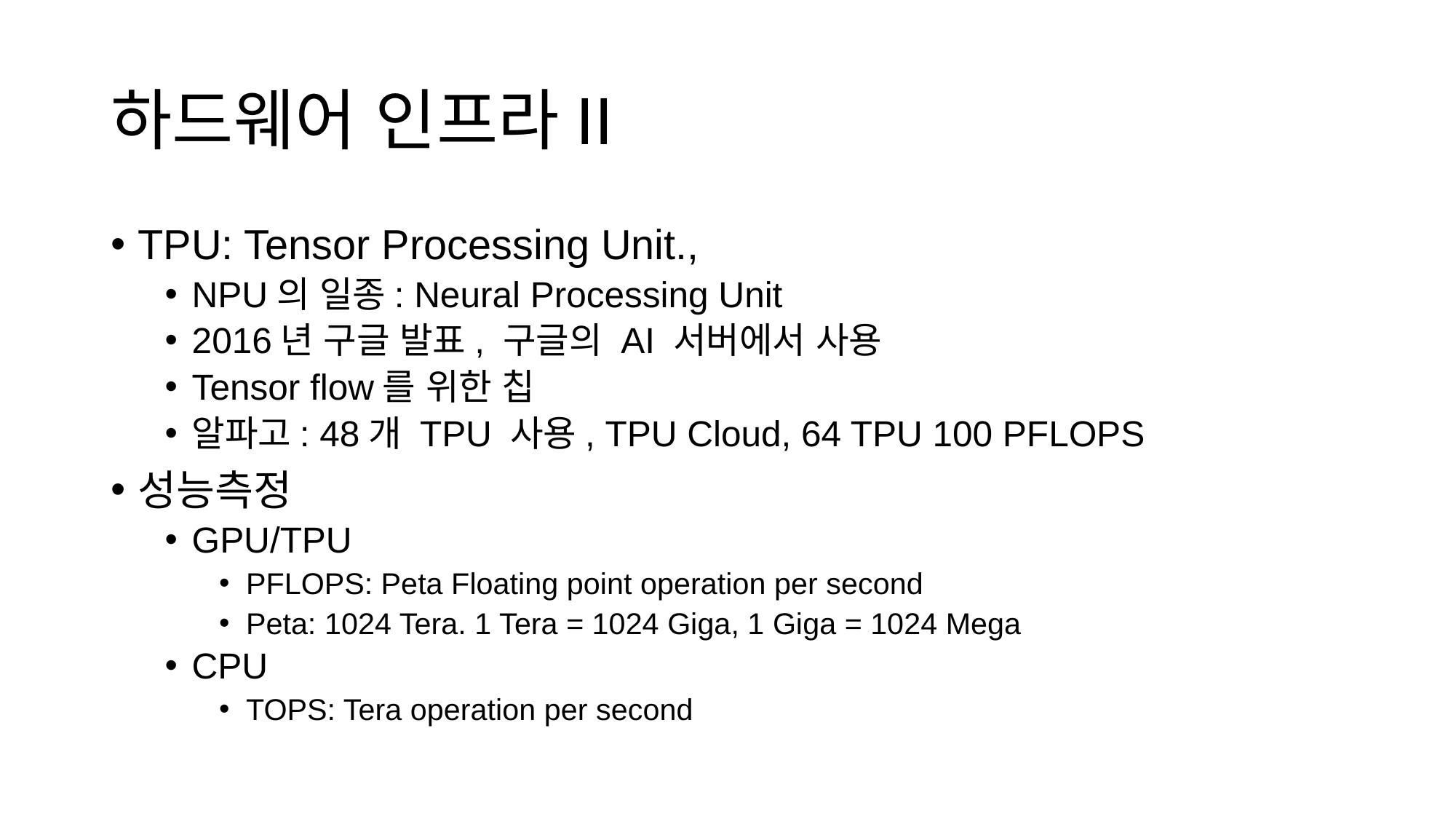

# 하드웨어 인프라II
TPU: Tensor Processing Unit.,
NPU의 일종: Neural Processing Unit
2016년 구글 발표, 구글의 AI 서버에서 사용
Tensor flow를 위한 칩
알파고: 48개 TPU 사용, TPU Cloud, 64 TPU 100 PFLOPS
성능측정
GPU/TPU
PFLOPS: Peta Floating point operation per second
Peta: 1024 Tera. 1 Tera = 1024 Giga, 1 Giga = 1024 Mega
CPU
TOPS: Tera operation per second